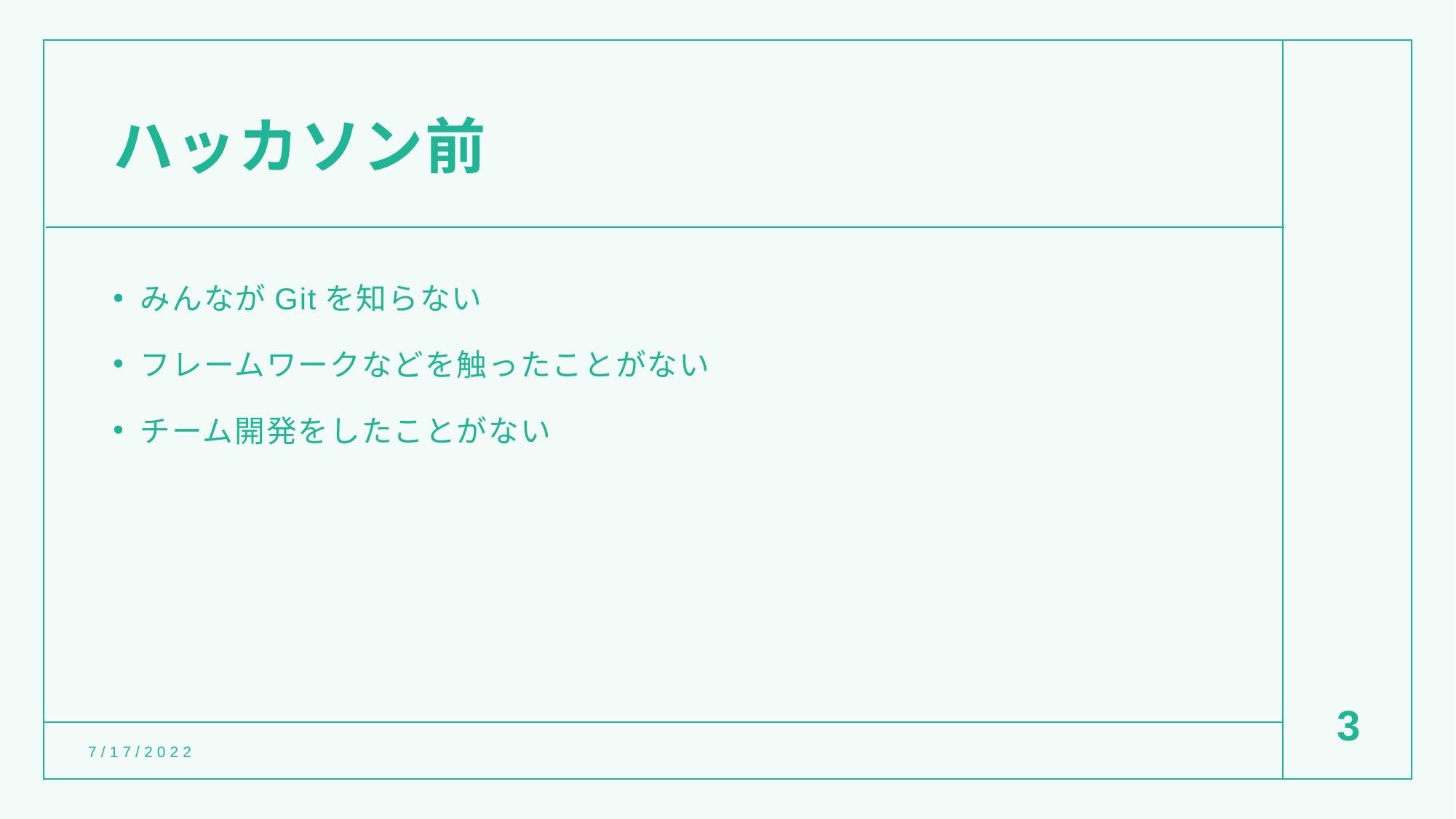

# ハッカソン前
みんながGitを知らない
フレームワークなどを触ったことがない
チーム開発をしたことがない

3
7/17/2022